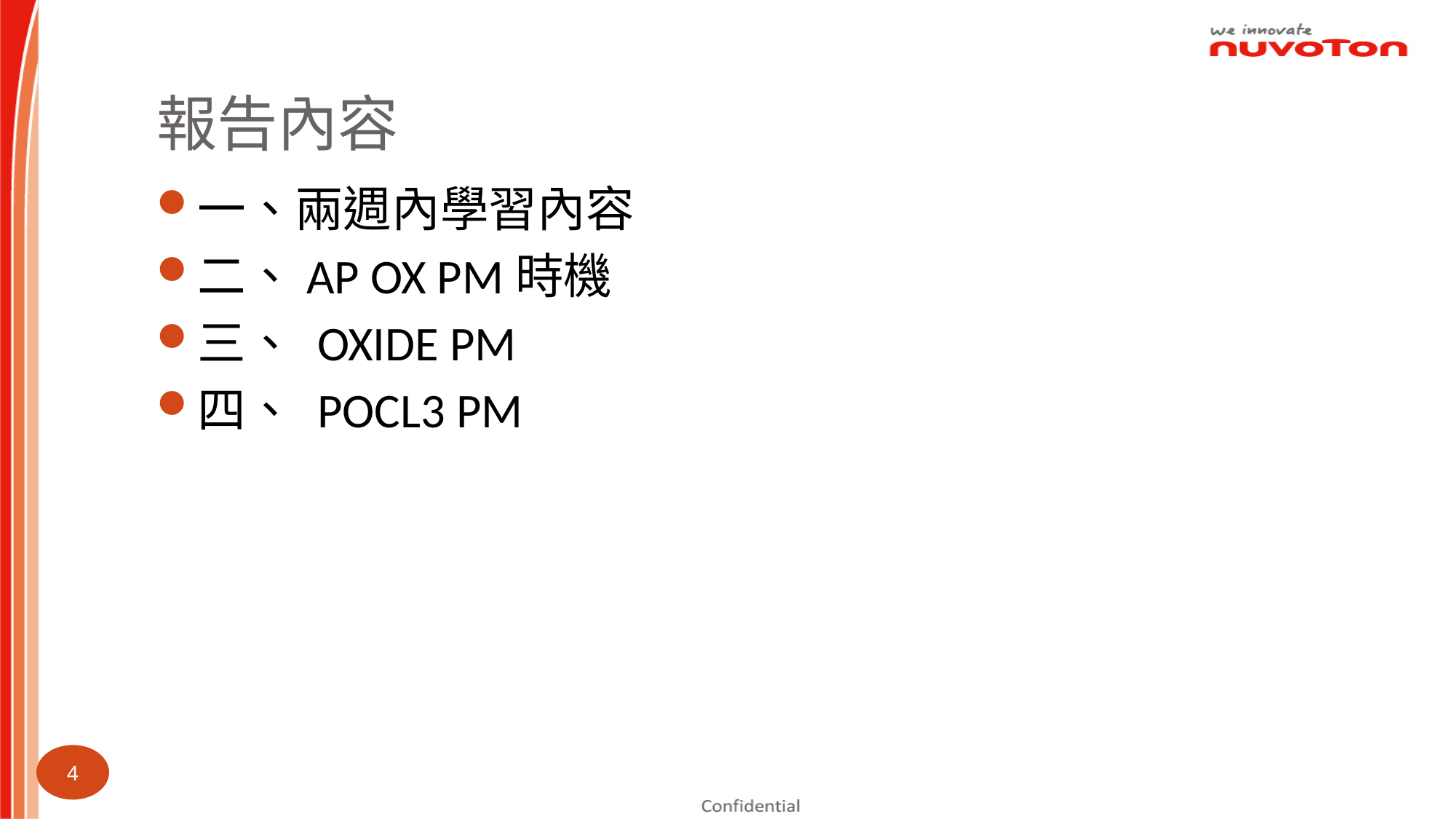

# 報告內容
一、兩週內學習內容
二、AP OX PM時機
三、 OXIDE PM
四、 POCL3 PM

4